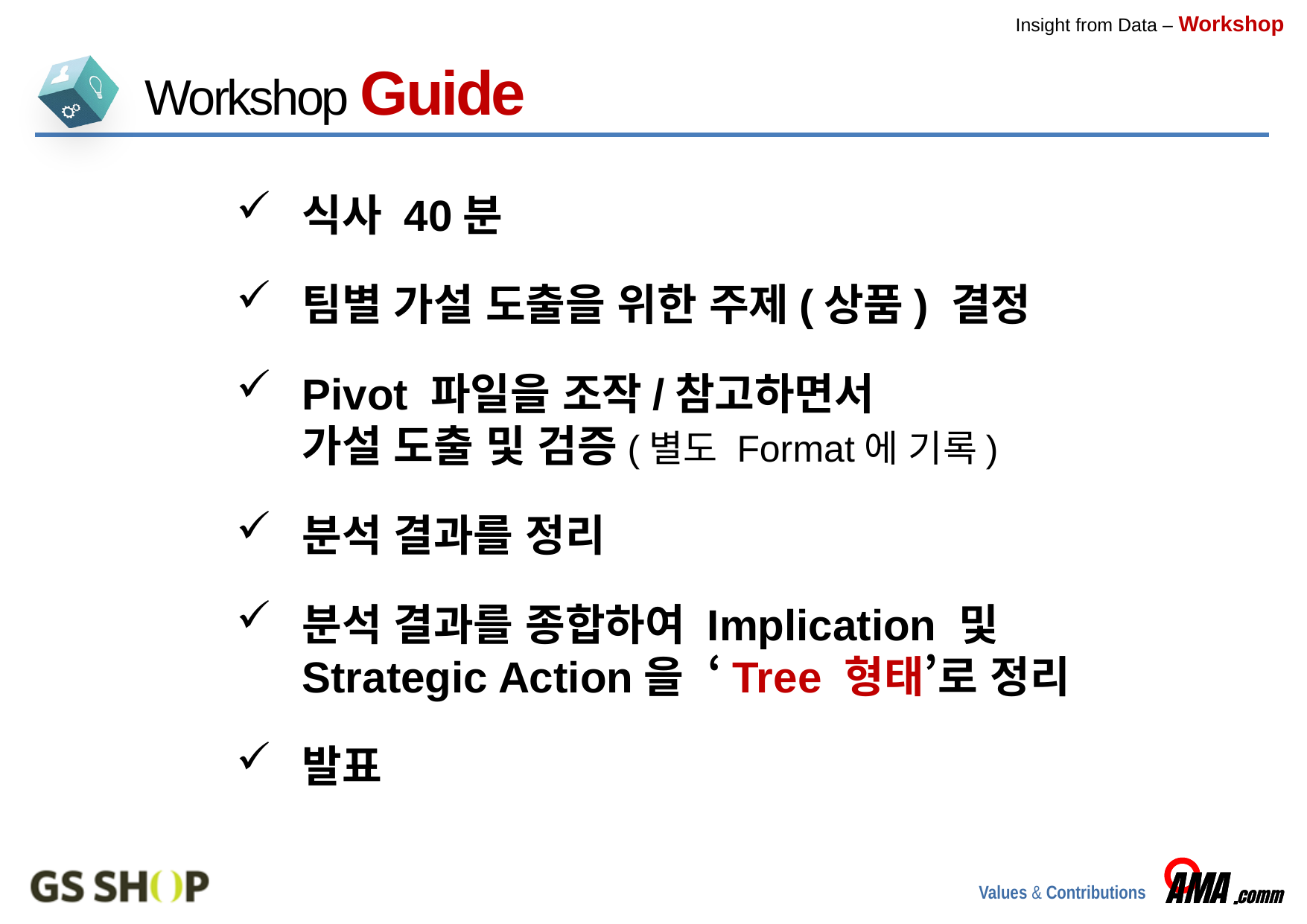

Insight from Data – Workshop
Workshop Guide
식사 40분
팀별 가설 도출을 위한 주제(상품) 결정
Pivot 파일을 조작/참고하면서
가설 도출 및 검증(별도 Format에 기록)
분석 결과를 정리
분석 결과를 종합하여 Implication 및
Strategic Action을  ‘Tree 형태’로 정리
발표